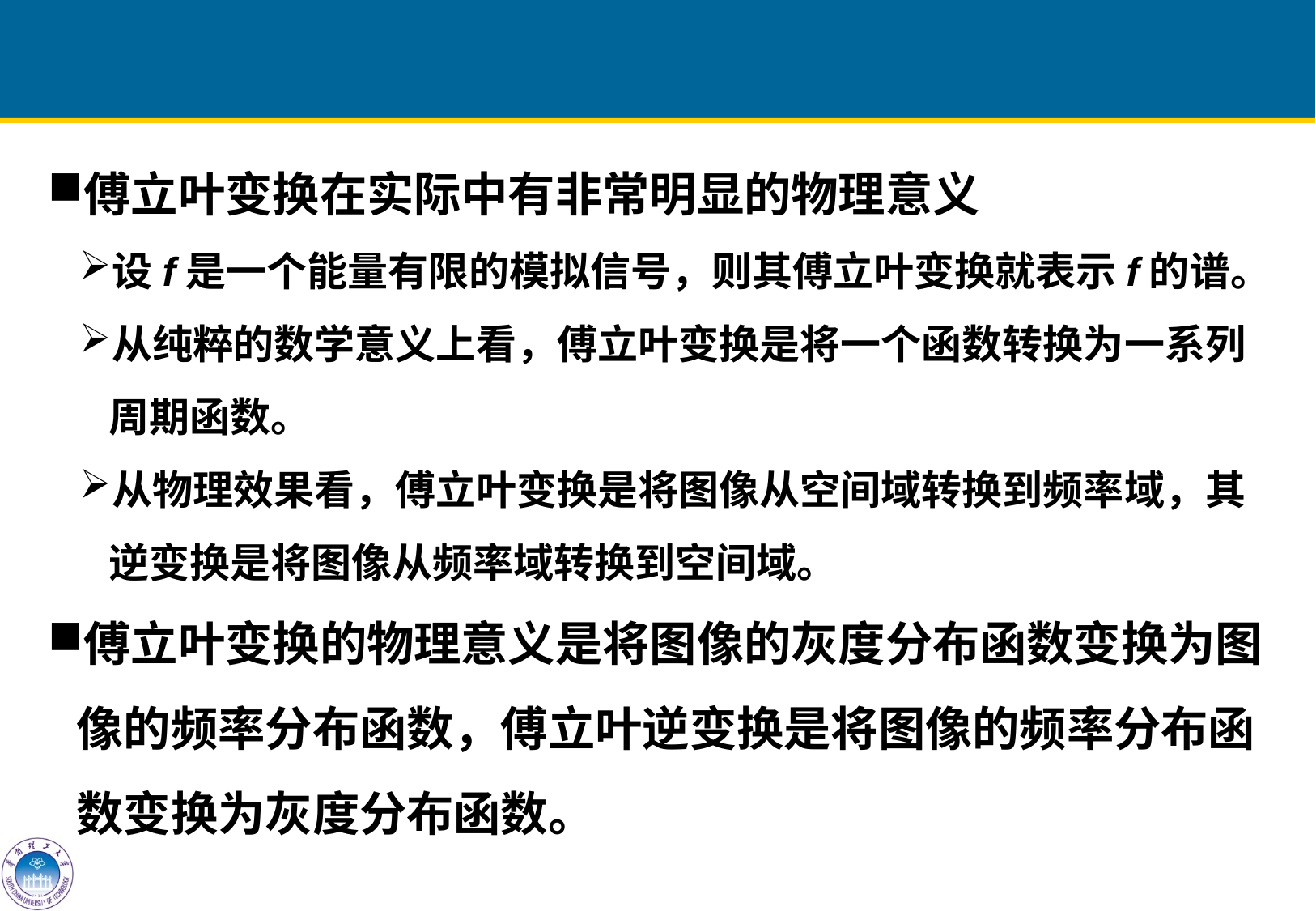

傅立叶变换在实际中有非常明显的物理意义
设f是一个能量有限的模拟信号，则其傅立叶变换就表示f的谱。
从纯粹的数学意义上看，傅立叶变换是将一个函数转换为一系列周期函数。
从物理效果看，傅立叶变换是将图像从空间域转换到频率域，其逆变换是将图像从频率域转换到空间域。
傅立叶变换的物理意义是将图像的灰度分布函数变换为图像的频率分布函数，傅立叶逆变换是将图像的频率分布函数变换为灰度分布函数。